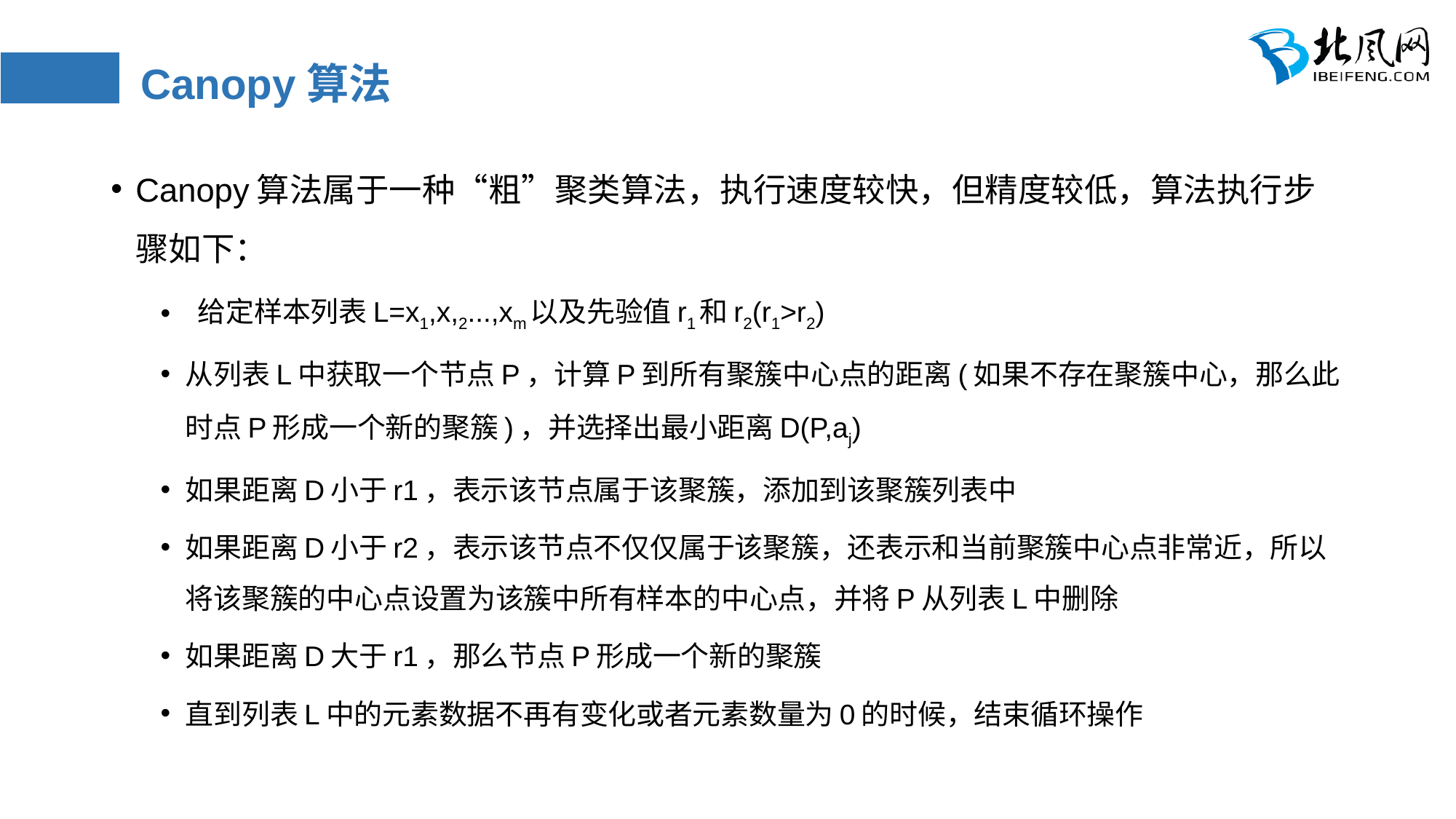

# Canopy算法
Canopy算法属于一种“粗”聚类算法，执行速度较快，但精度较低，算法执行步骤如下：
 给定样本列表L=x1,x,2...,xm以及先验值r1和r2(r1>r2)
从列表L中获取一个节点P，计算P到所有聚簇中心点的距离(如果不存在聚簇中心，那么此时点P形成一个新的聚簇)，并选择出最小距离D(P,aj)
如果距离D小于r1，表示该节点属于该聚簇，添加到该聚簇列表中
如果距离D小于r2，表示该节点不仅仅属于该聚簇，还表示和当前聚簇中心点非常近，所以将该聚簇的中心点设置为该簇中所有样本的中心点，并将P从列表L中删除
如果距离D大于r1，那么节点P形成一个新的聚簇
直到列表L中的元素数据不再有变化或者元素数量为0的时候，结束循环操作